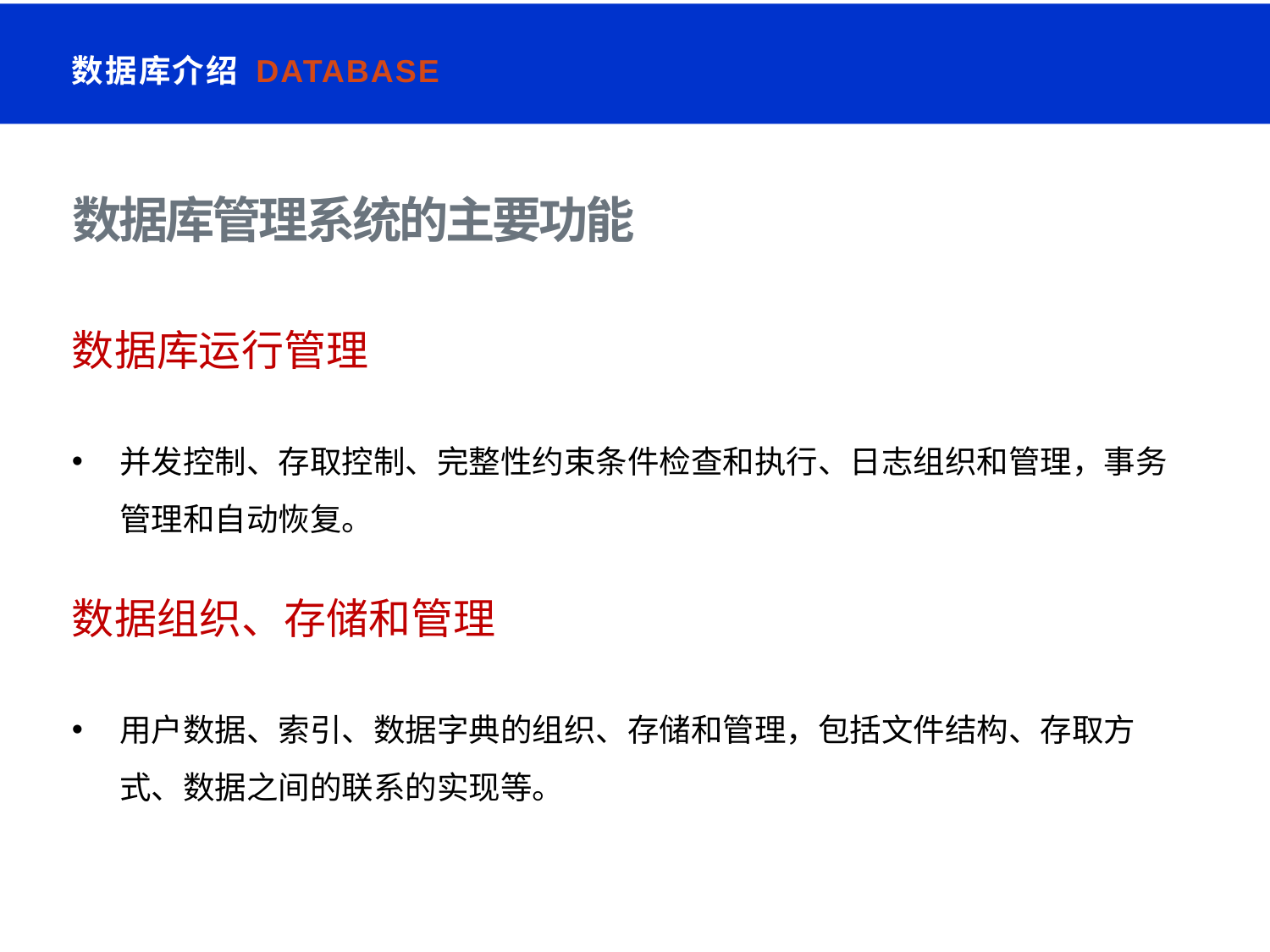

数据库介绍 Database
# 数据库管理系统的主要功能
数据库运行管理
并发控制、存取控制、完整性约束条件检查和执行、日志组织和管理，事务管理和自动恢复。
数据组织、存储和管理
用户数据、索引、数据字典的组织、存储和管理，包括文件结构、存取方式、数据之间的联系的实现等。